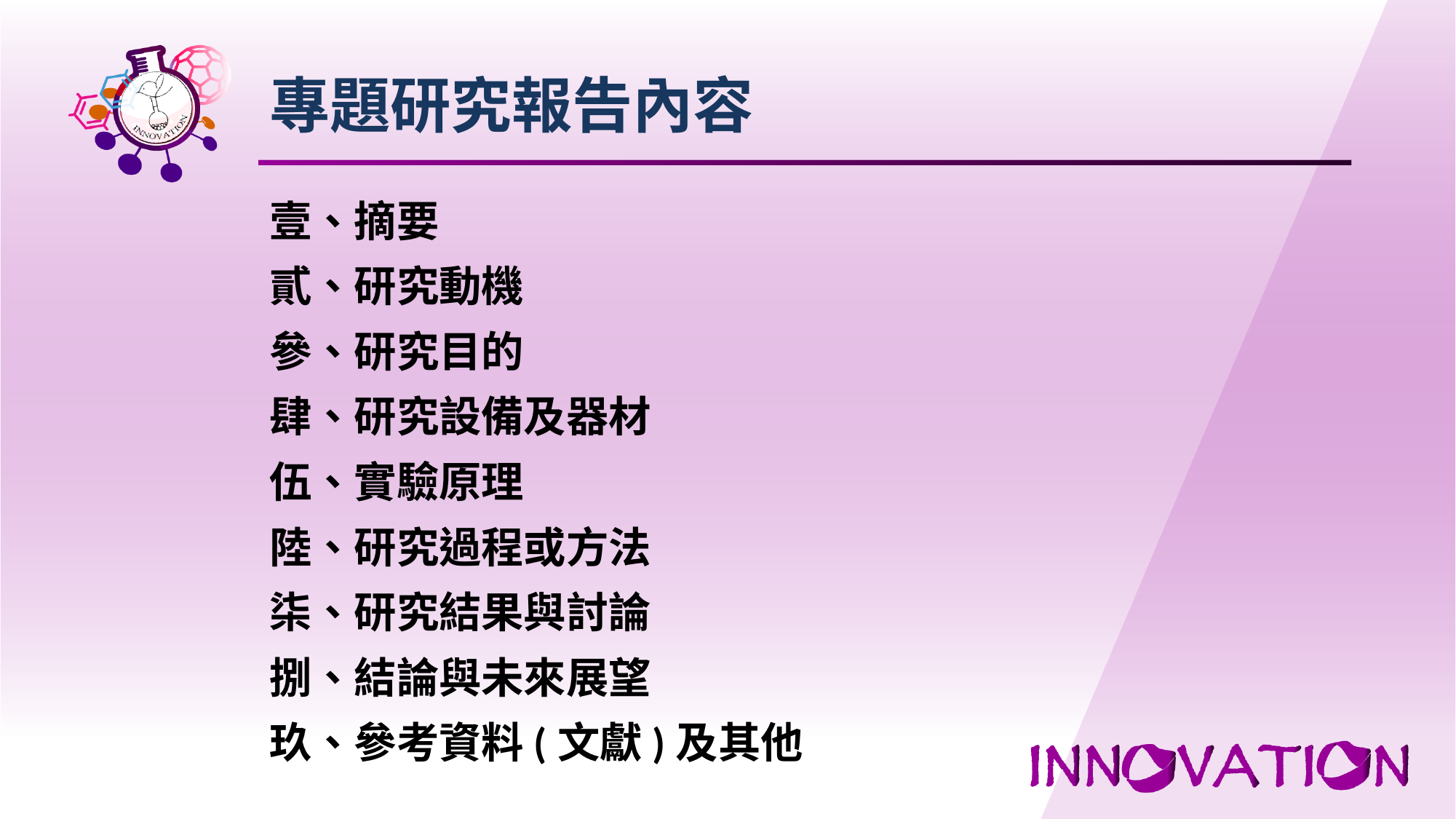

專題研究報告內容
# 壹、摘要 貳、研究動機 參、研究目的 肆、研究設備及器材 伍、實驗原理 陸、研究過程或方法 柒、研究結果與討論 捌、結論與未來展望 玖、參考資料(文獻)及其他